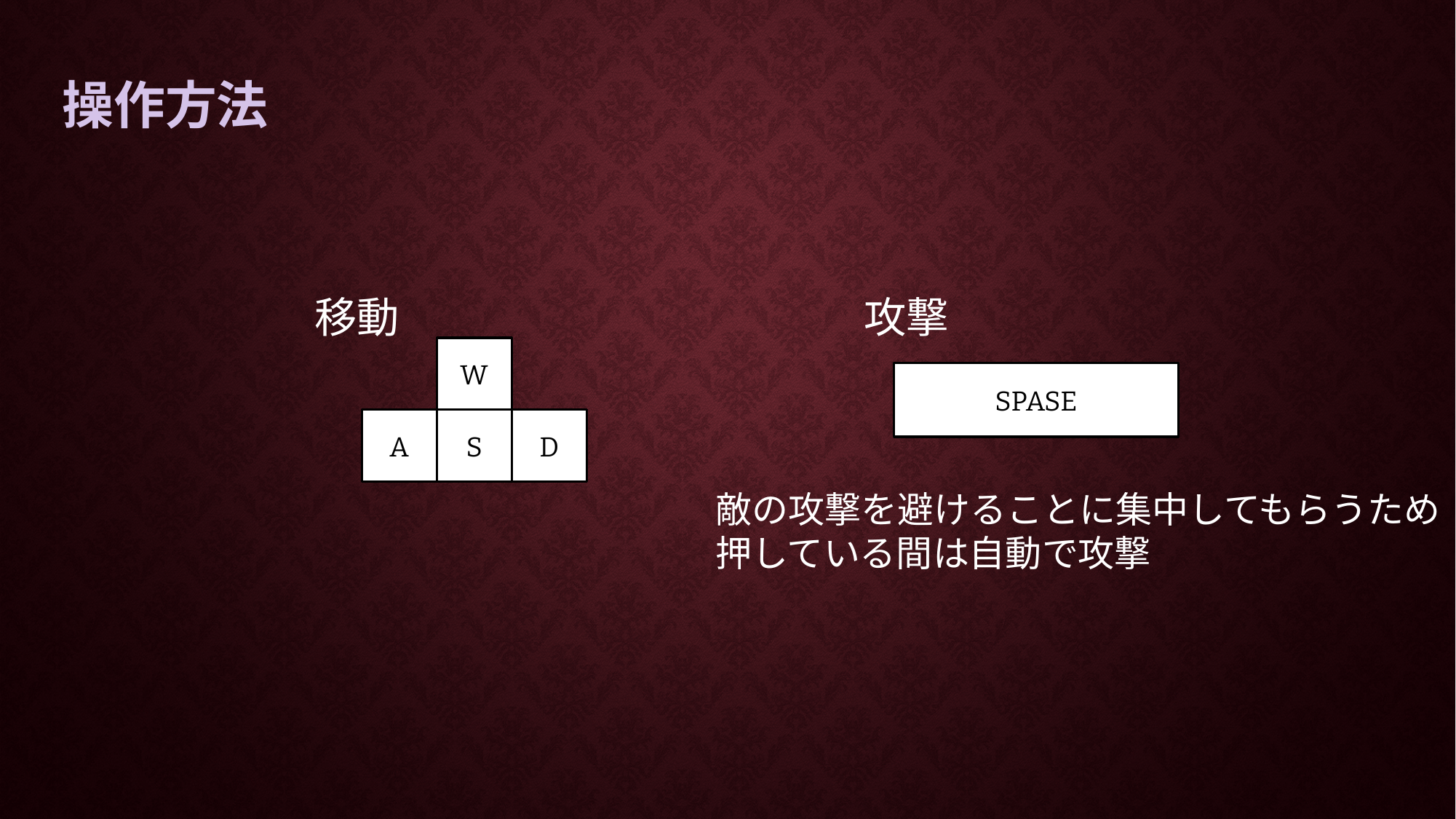

# 操作方法
移動
攻撃
W
SPASE
A
S
D
敵の攻撃を避けることに集中してもらうため
押している間は自動で攻撃